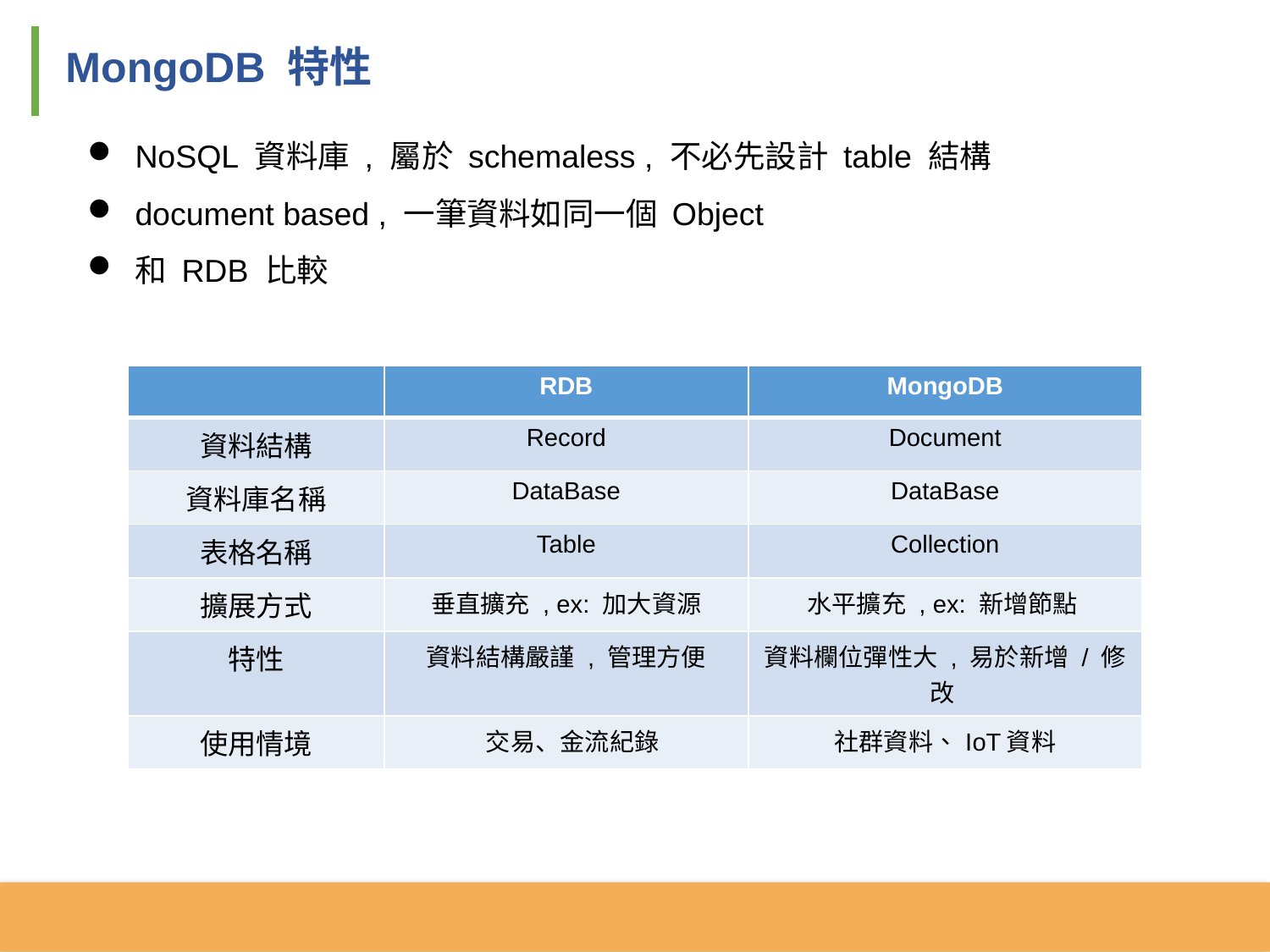

MongoDB 特性
NoSQL 資料庫 , 屬於 schemaless , 不必先設計 table 結構
document based , 一筆資料如同一個 Object
和 RDB 比較

|  | RDB | MongoDB |
| --- | --- | --- |
| 資料結構 | Record | Document |
| 資料庫名稱 | DataBase | DataBase |
| 表格名稱 | Table | Collection |
| 擴展方式 | 垂直擴充 , ex: 加大資源 | 水平擴充 , ex: 新增節點 |
| 特性 | 資料結構嚴謹 , 管理方便 | 資料欄位彈性大 , 易於新增 / 修改 |
| 使用情境 | 交易、金流紀錄 | 社群資料、IoT資料 |